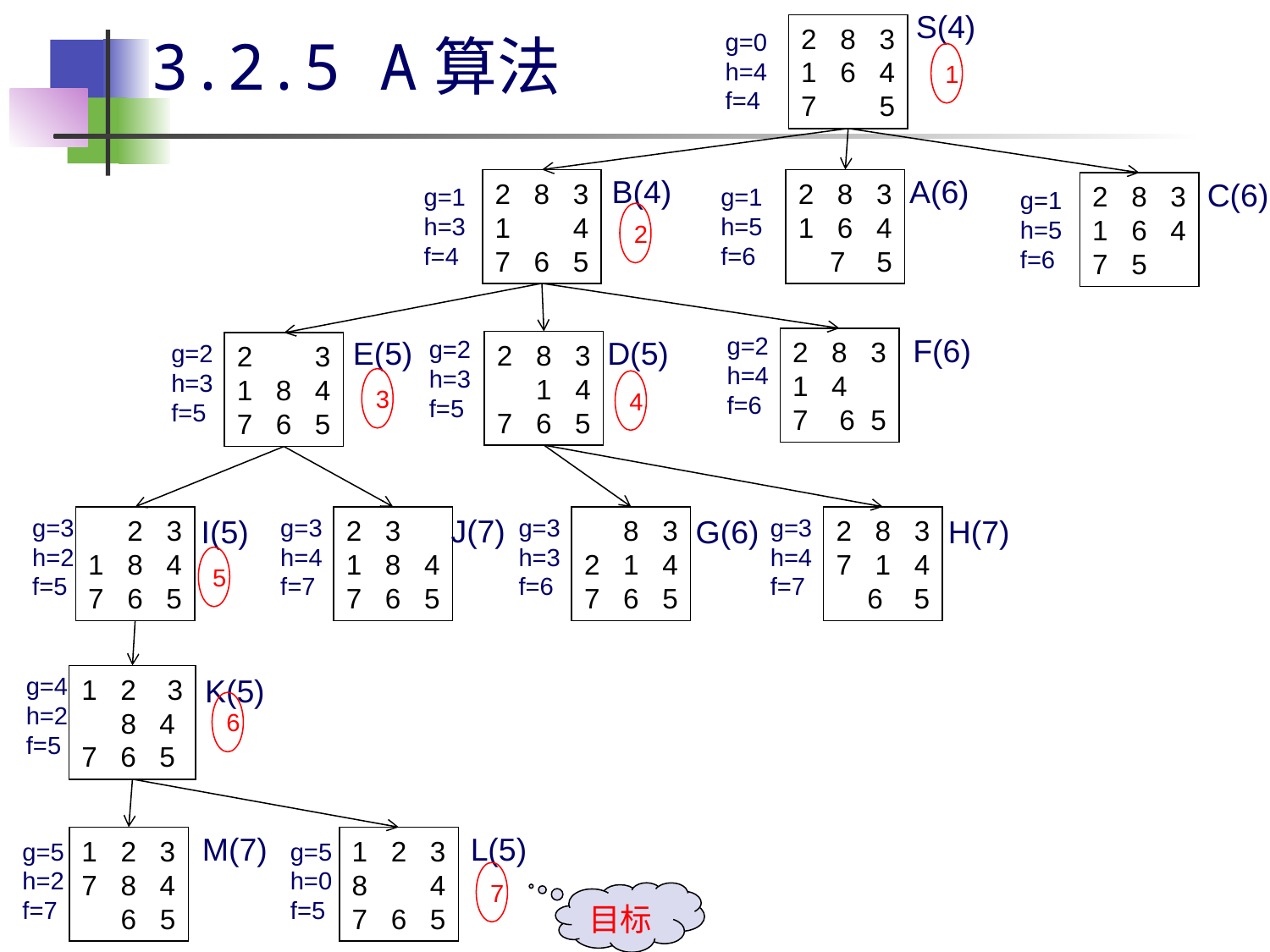

S(4)
# 3.2.5 A算法
2   8   3
1   6   4
7        5
g=0
h=4
f=4
1
B(4)
A(6)
2   8   3
1        4
7   6   5
2   8   3
1   6   4
    7    5
C(6)
2   8   3
1   6   4
7   5
g=1
h=3
f=4
g=1
h=5
f=6
g=1
h=5
f=6
2
g=2
h=4
f=6
F(6)
E(5)
g=2
h=3
f=5
D(5)
2   8   3
1   4
7    6  5
2   8   3
     1   4
7   6   5
g=2
h=3
f=5
2        3
1   8   4
7   6   5
3
4
J(7)
g=3
h=2
f=5
     2   3
1   8   4
7   6   5
I(5)
g=3
h=4
f=7
2   3
1   8   4
7   6   5
g=3
h=3
f=6
     8   3
2   1   4
7   6   5
G(6)
g=3
h=4
f=7
2   8   3
7   1   4
    6    5
H(7)
5
g=4
h=2
f=5
1   2    3
     8   4
7   6   5
K(5)
6
M(7)
L(5)
1   2   3
7   8   4
     6   5
1   2   3
8        4
7   6   5
g=5
h=2
f=7
g=5
h=0
f=5
7
目标